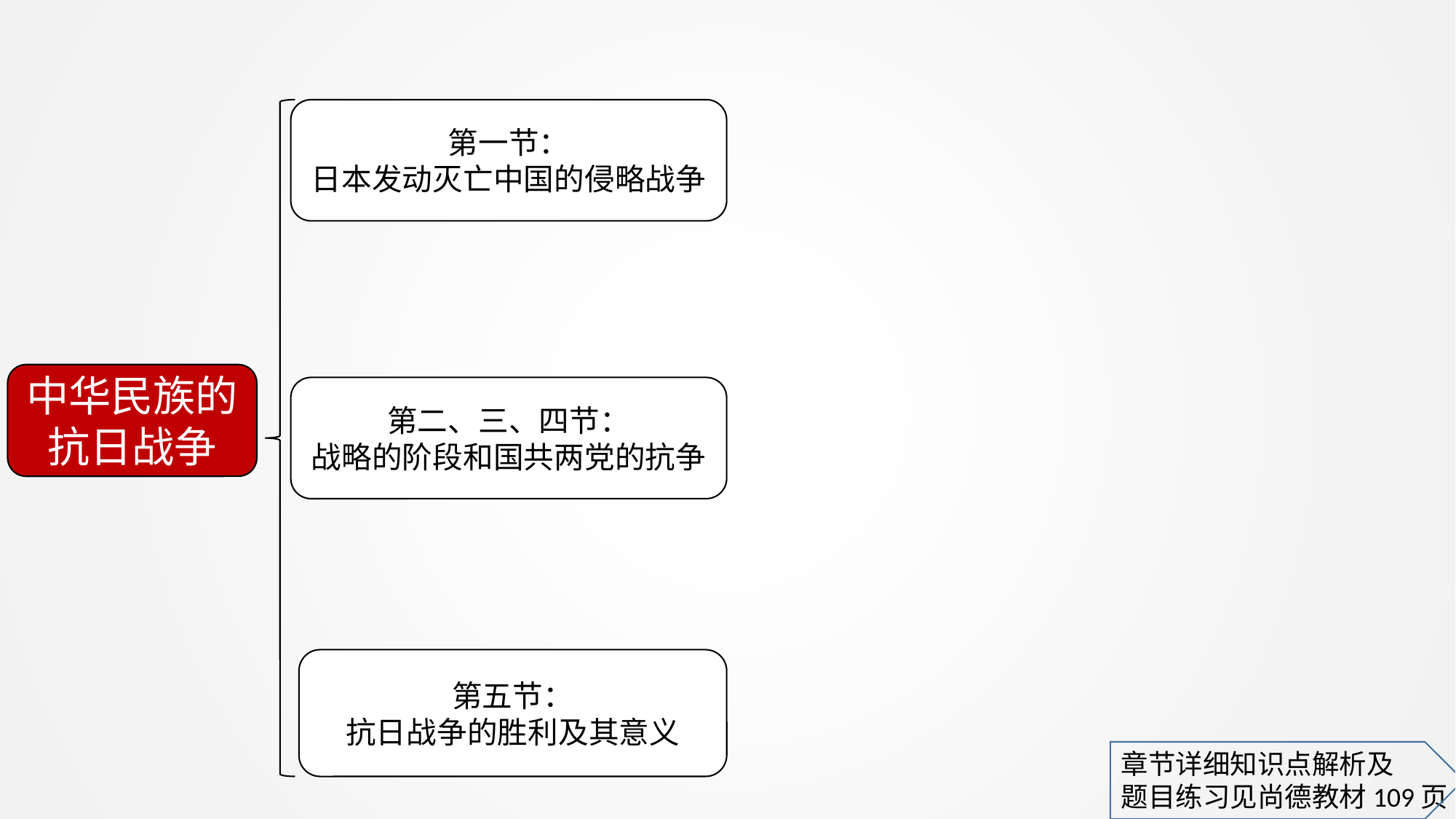

第一节：
日本发动灭亡中国的侵略战争
中华民族的抗日战争
第二、三、四节：
战略的阶段和国共两党的抗争
第五节：
抗日战争的胜利及其意义
章节详细知识点解析及
题目练习见尚德教材109页